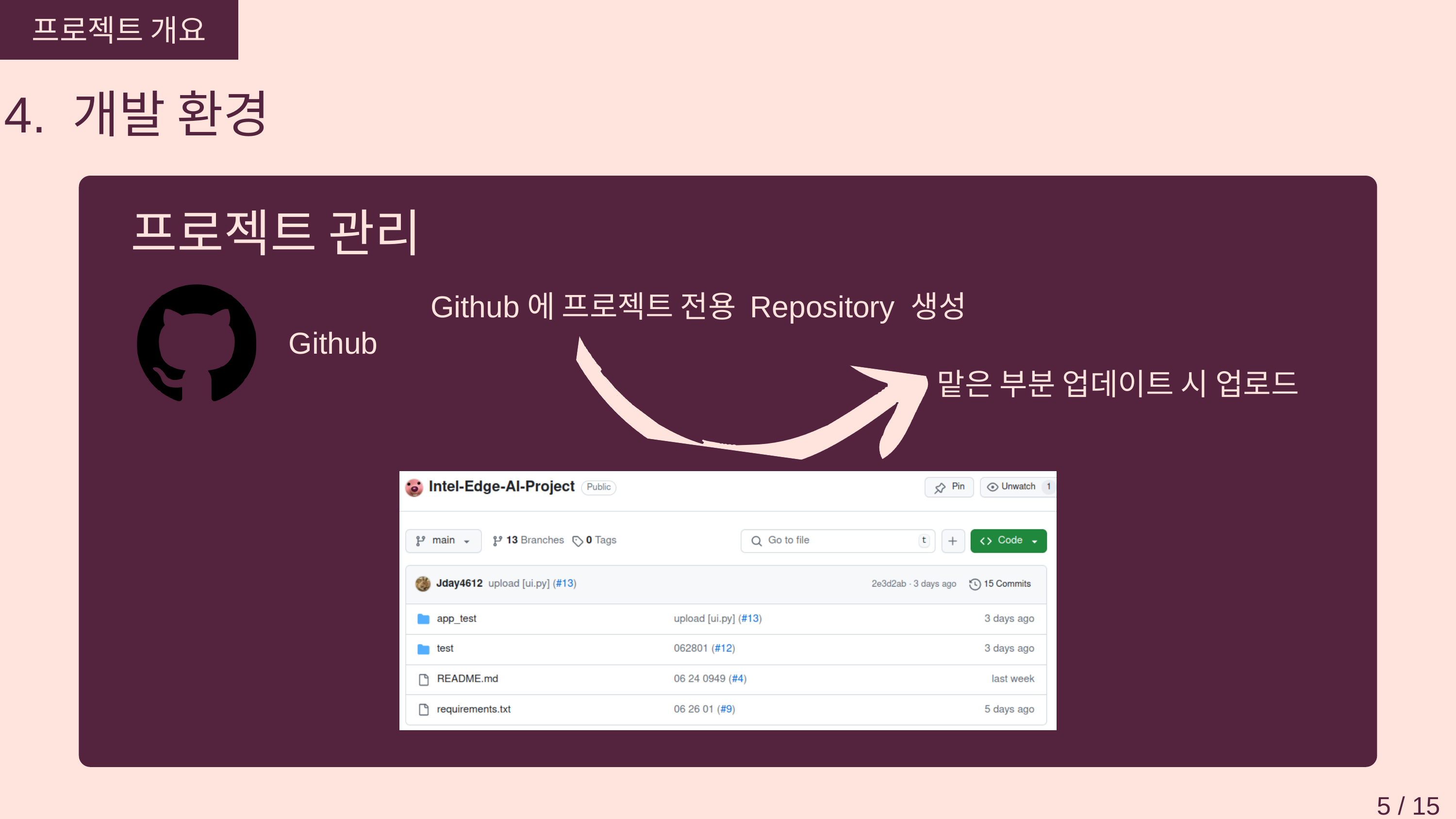

프로젝트 개요
4. 개발 환경

프로젝트 관리
Github에 프로젝트 전용 Repository 생성

Github

맡은 부분 업데이트 시 업로드

5 / 15